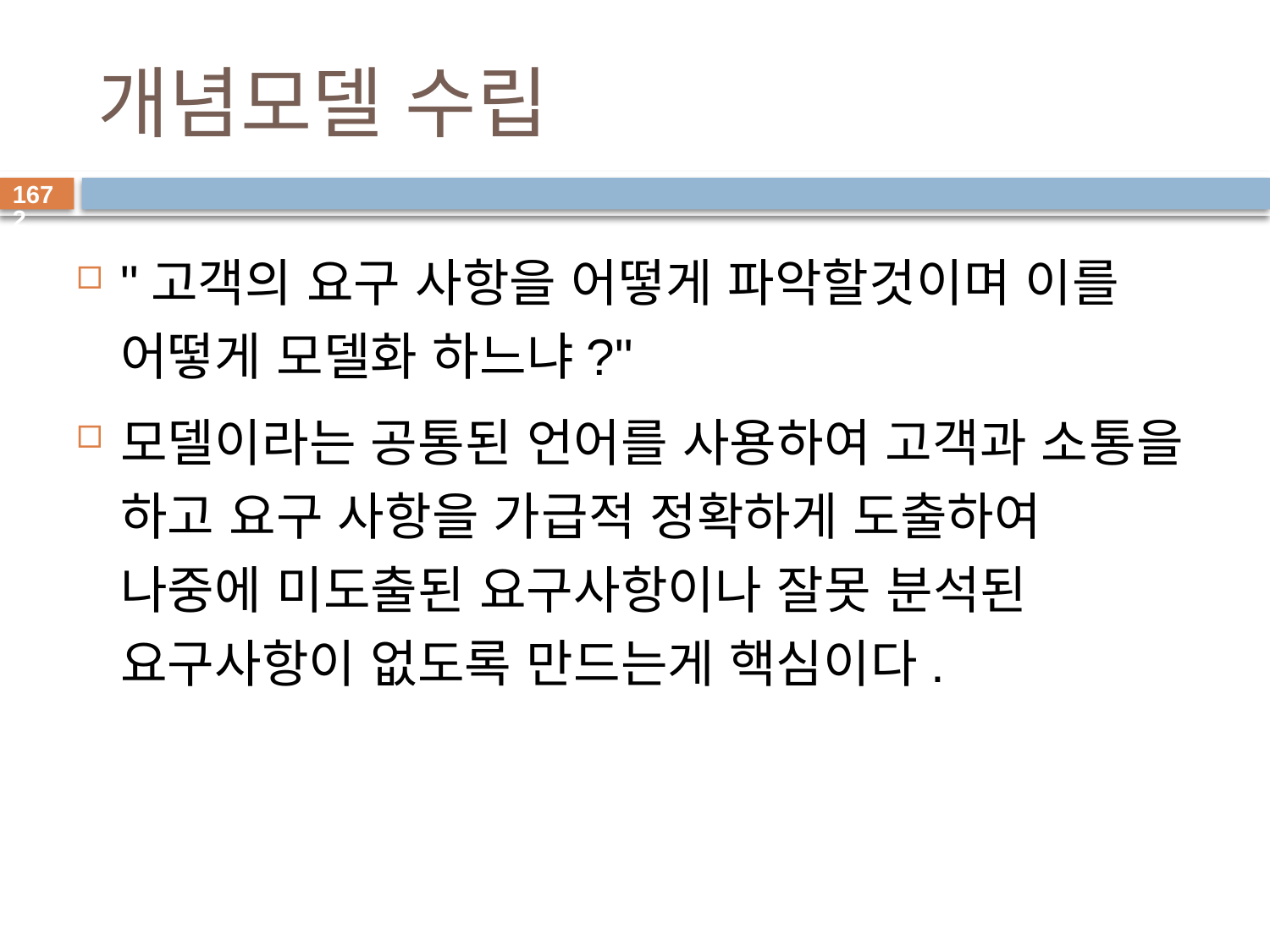

# 개념모델 수립
1672
"고객의 요구 사항을 어떻게 파악할것이며 이를 어떻게 모델화 하느냐?"
모델이라는 공통된 언어를 사용하여 고객과 소통을 하고 요구 사항을 가급적 정확하게 도출하여 나중에 미도출된 요구사항이나 잘못 분석된 요구사항이 없도록 만드는게 핵심이다.